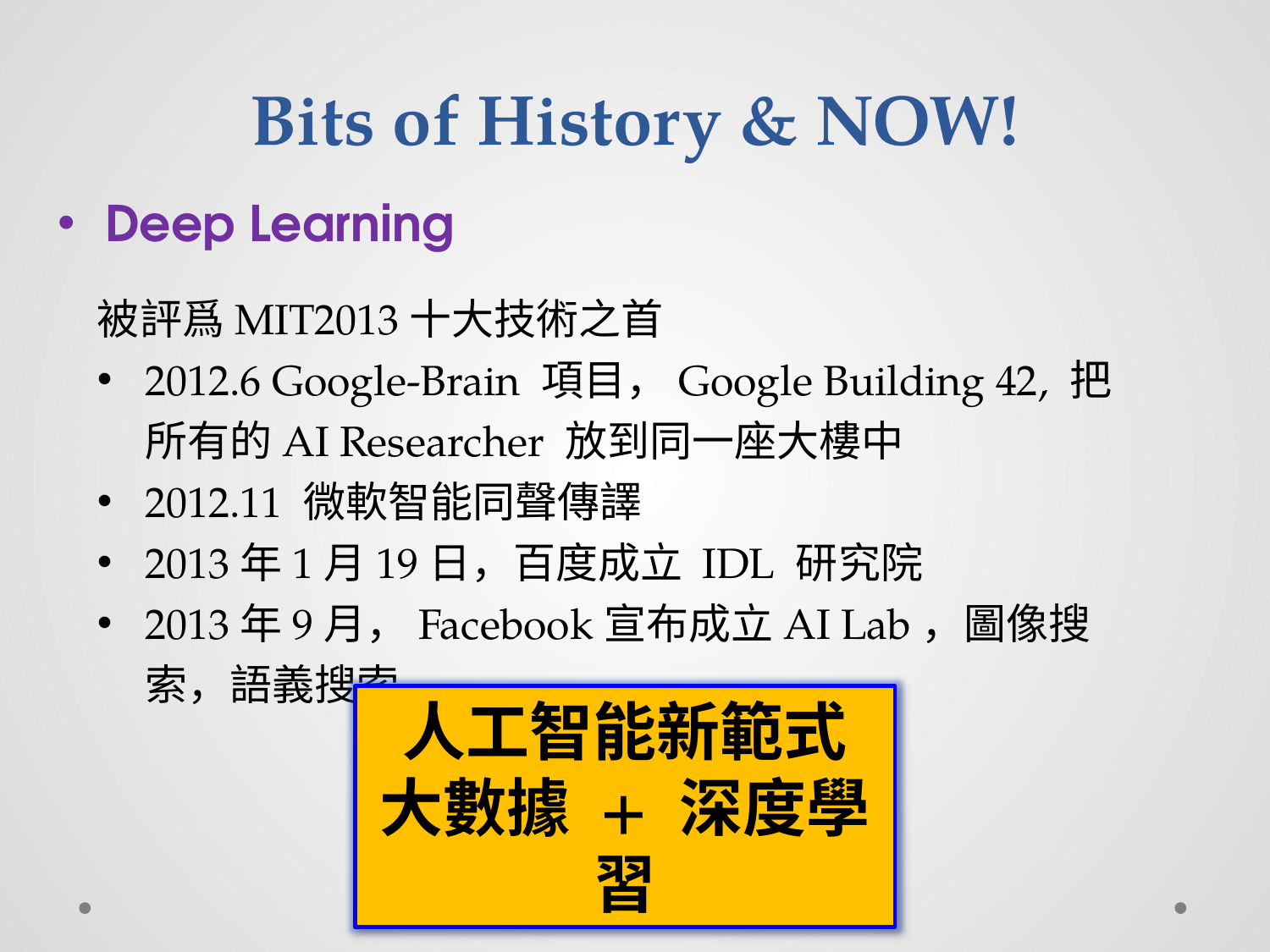

# Bits of History & NOW!
Deep Learning
被評爲MIT2013十大技術之首
2012.6 Google-Brain 項目，Google Building 42, 把所有的AI Researcher 放到同一座大樓中
2012.11 微軟智能同聲傳譯
2013年1月19日，百度成立 IDL 研究院
2013年9月，Facebook宣布成立AI Lab，圖像搜索，語義搜索
人工智能新範式
大數據 + 深度學習